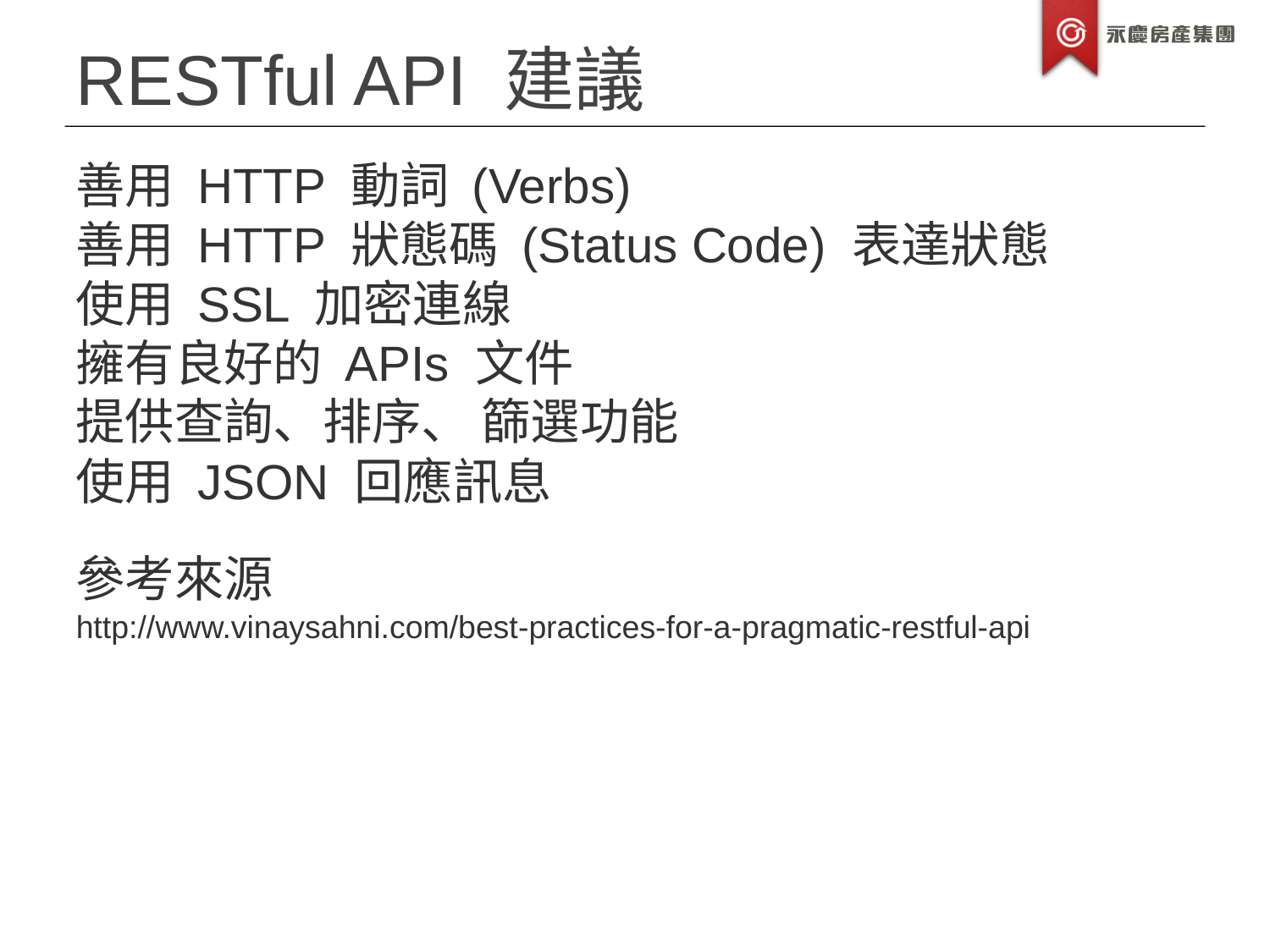

RESTful API 建議
善用 HTTP 動詞 (Verbs)
善用 HTTP 狀態碼 (Status Code) 表達狀態
使用 SSL 加密連線
擁有良好的 APIs 文件
提供查詢、排序、 篩選功能
使用 JSON 回應訊息

參考來源
http://www.vinaysahni.com/best-practices-for-a-pragmatic-restful-api